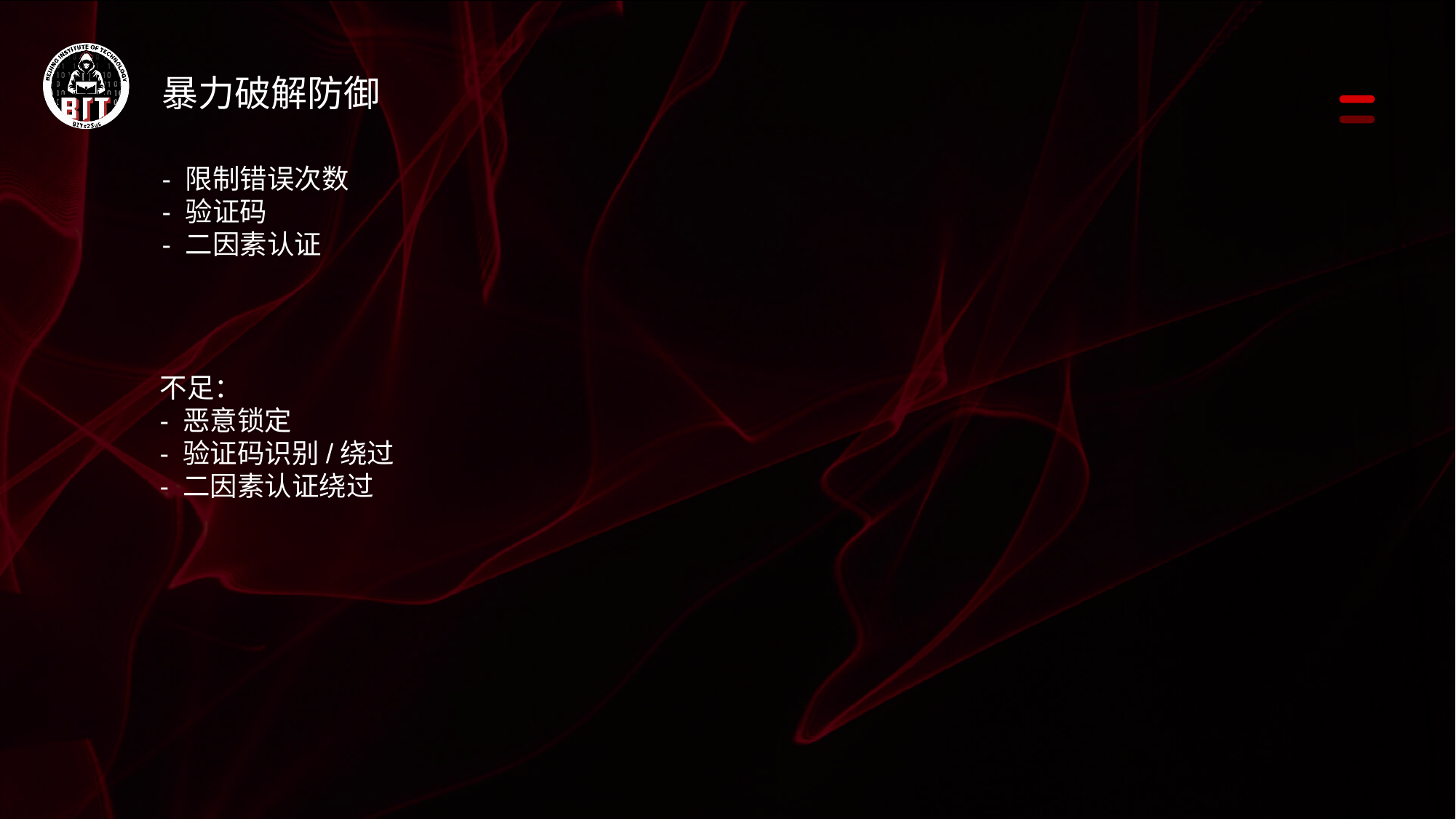

暴力破解防御
- 限制错误次数
- 验证码
- 二因素认证
不足：
- 恶意锁定
- 验证码识别/绕过
- 二因素认证绕过